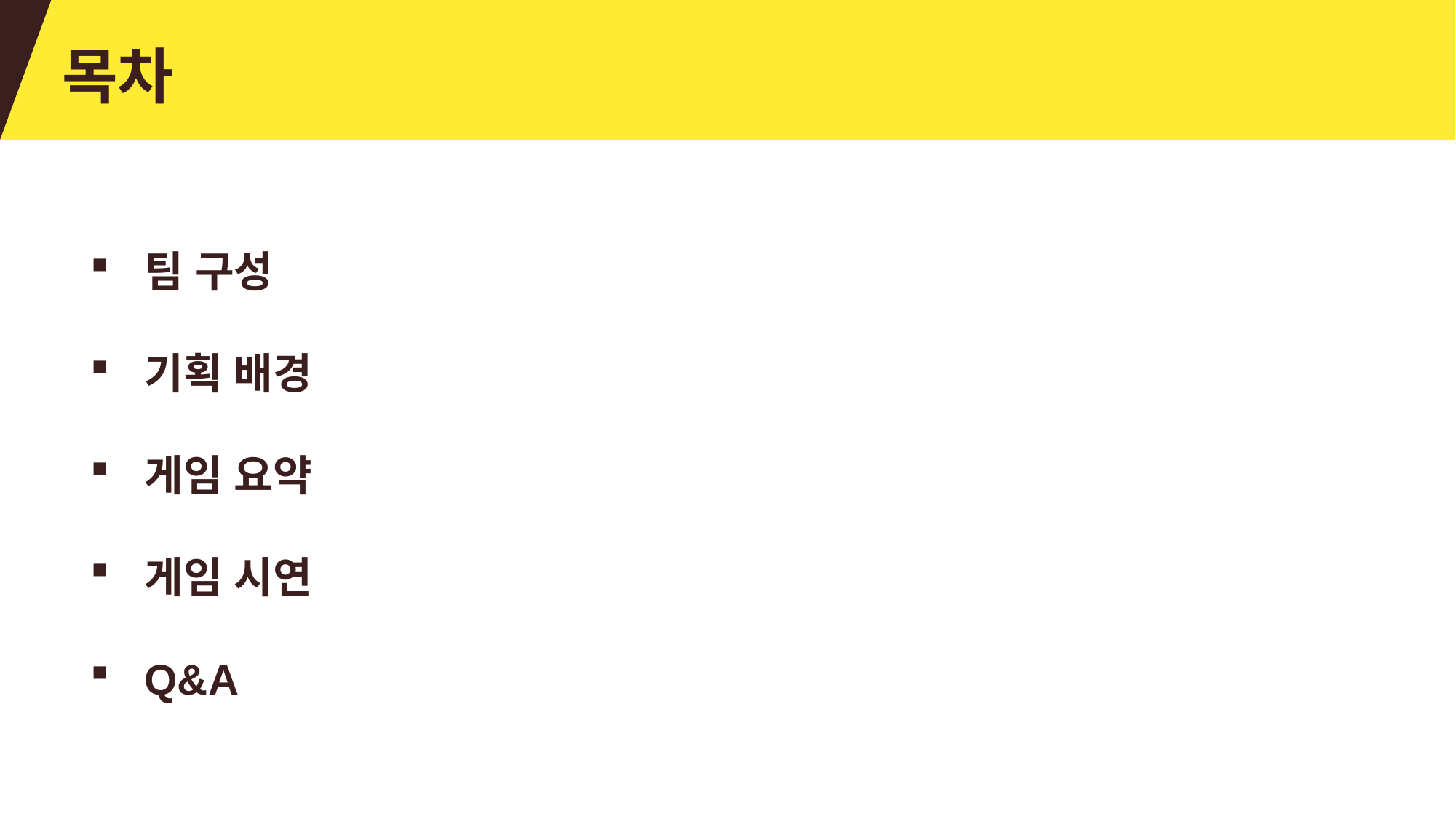

목차

팀 구성
기획 배경
게임 요약
게임 시연
Q&A